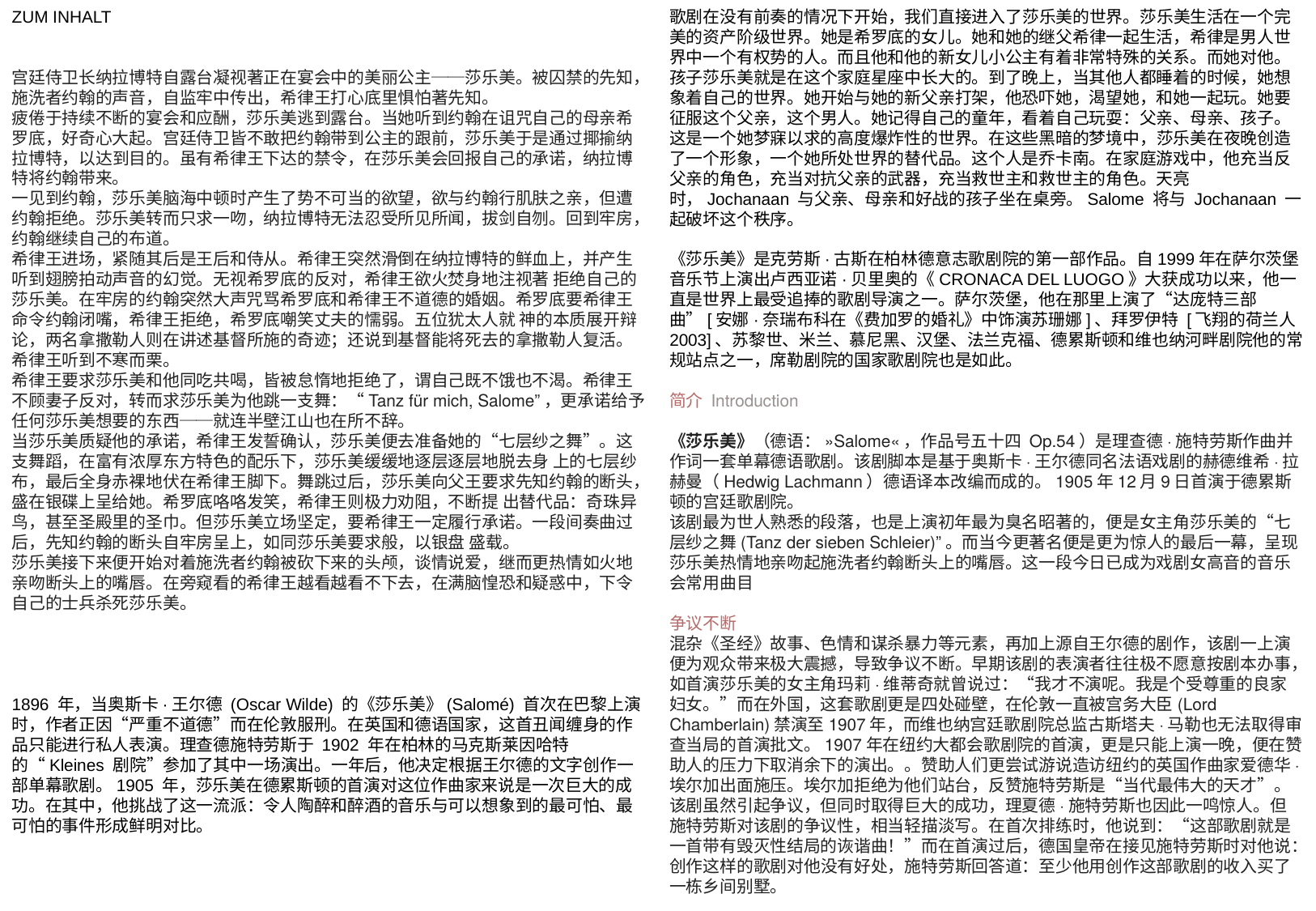

ZUM INHALT

宫廷侍卫长纳拉博特自露台凝视著正在宴会中的美丽公主──莎乐美。被囚禁的先知，施洗者约翰的声音，自监牢中传出，希律王打心底里惧怕著先知。
疲倦于持续不断的宴会和应酬，莎乐美逃到露台。当她听到约翰在诅咒自己的母亲希罗底，好奇心大起。宫廷侍卫皆不敢把约翰带到公主的跟前，莎乐美于是通过揶揄纳拉博特，以达到目的。虽有希律王下达的禁令，在莎乐美会回报自己的承诺，纳拉博特将约翰带来。
一见到约翰，莎乐美脑海中顿时产生了势不可当的欲望，欲与约翰行肌肤之亲，但遭约翰拒绝。莎乐美转而只求一吻，纳拉博特无法忍受所见所闻，拔剑自刎。回到牢房，约翰继续自己的布道。
希律王进场，紧随其后是王后和侍从。希律王突然滑倒在纳拉博特的鲜血上，并产生听到翅膀拍动声音的幻觉。无视希罗底的反对，希律王欲火焚身地注视著 拒绝自己的莎乐美。在牢房的约翰突然大声咒骂希罗底和希律王不道德的婚姻。希罗底要希律王命令约翰闭嘴，希律王拒绝，希罗底嘲笑丈夫的懦弱。五位犹太人就 神的本质展开辩论，两名拿撒勒人则在讲述基督所施的奇迹；还说到基督能将死去的拿撒勒人复活。希律王听到不寒而栗。
希律王要求莎乐美和他同吃共喝，皆被怠惰地拒绝了，谓自己既不饿也不渴。希律王不顾妻子反对，转而求莎乐美为他跳一支舞：“Tanz für mich, Salome”，更承诺给予任何莎乐美想要的东西──就连半壁江山也在所不辞。
当莎乐美质疑他的承诺，希律王发誓确认，莎乐美便去准备她的“七层纱之舞”。这支舞蹈，在富有浓厚东方特色的配乐下，莎乐美缓缓地逐层逐层地脱去身 上的七层纱布，最后全身赤裸地伏在希律王脚下。舞跳过后，莎乐美向父王要求先知约翰的断头，盛在银碟上呈给她。希罗底咯咯发笑，希律王则极力劝阻，不断提 出替代品：奇珠异鸟，甚至圣殿里的圣巾。但莎乐美立场坚定，要希律王一定履行承诺。一段间奏曲过后，先知约翰的断头自牢房呈上，如同莎乐美要求般，以银盘 盛载。
莎乐美接下来便开始对着施洗者约翰被砍下来的头颅，谈情说爱，继而更热情如火地亲吻断头上的嘴唇。在旁窥看的希律王越看越看不下去，在满脑惶恐和疑惑中，下令自己的士兵杀死莎乐美。

1896 年，当奥斯卡·王尔德 (Oscar Wilde) 的《莎乐美》(Salomé) 首次在巴黎上演时，作者正因“严重不道德”而在伦敦服刑。在英国和德语国家，这首丑闻缠身的作品只能进行私人表演。理查德施特劳斯于 1902 年在柏林的马克斯莱因哈特的“Kleines 剧院”参加了其中一场演出。一年后，他决定根据王尔德的文字创作一部单幕歌剧。1905 年，莎乐美在德累斯顿的首演对这位作曲家来说是一次巨大的成功。在其中，他挑战了这一流派：令人陶醉和醉酒的音乐与可以想象到的最可怕、最可怕的事件形成鲜明对比。
歌剧在没有前奏的情况下开始，我们直接进入了莎乐美的世界。莎乐美生活在一个完美的资产阶级世界。她是希罗底的女儿。她和她的继父希律一起生活，希律是男人世界中一个有权势的人。而且他和他的新女儿小公主有着非常特殊的关系。而她对他。孩子莎乐美就是在这个家庭星座中长大的。到了晚上，当其他人都睡着的时候，她想象着自己的世界。她开始与她的新父亲打架，他恐吓她，渴望她，和她一起玩。她要征服这个父亲，这个男人。她记得自己的童年，看着自己玩耍：父亲、母亲、孩子。这是一个她梦寐以求的高度爆炸性的世界。在这些黑暗的梦境中，莎乐美在夜晚创造了一个形象，一个她所处世界的替代品。这个人是乔卡南。在家庭游戏中，他充当反父亲的角色，充当对抗父亲的武器，充当救世主和救世主的角色。天亮时，Jochanaan 与父亲、母亲和好战的孩子坐在桌旁。Salome 将与 Jochanaan 一起破坏这个秩序。
《莎乐美》是克劳斯·古斯在柏林德意志歌剧院的第一部作品。自1999年在萨尔茨堡音乐节上演出卢西亚诺·贝里奥的《CRONACA DEL LUOGO》大获成功以来，他一直是世界上最受追捧的歌剧导演之一。萨尔茨堡，他在那里上演了“达庞特三部曲”[安娜·奈瑞布科在《费加罗的婚礼》中饰演苏珊娜]、拜罗伊特 [飞翔的荷兰人 2003]、苏黎世、米兰、慕尼黑、汉堡、法兰克福、德累斯顿和维也纳河畔剧院他的常规站点之一，席勒剧院的国家歌剧院也是如此。

简介 Introduction

《莎乐美》（德语：»Salome«，作品号五十四 Op.54）是理查德·施特劳斯作曲并作词一套单幕德语歌剧。该剧脚本是基于奥斯卡·王尔德同名法语戏剧的赫德维希·拉赫曼（Hedwig Lachmann）德语译本改编而成的。1905年12月9日首演于德累斯顿的宫廷歌剧院。
该剧最为世人熟悉的段落，也是上演初年最为臭名昭著的，便是女主角莎乐美的“七层纱之舞(Tanz der sieben Schleier)”。而当今更著名便是更为惊人的最后一幕，呈现莎乐美热情地亲吻起施洗者约翰断头上的嘴唇。这一段今日已成为戏剧女高音的音乐会常用曲目

争议不断
混杂《圣经》故事、色情和谋杀暴力等元素，再加上源自王尔德的剧作，该剧一上演便为观众带来极大震撼，导致争议不断。早期该剧的表演者往往极不愿意按剧本办事，如首演莎乐美的女主角玛莉·维蒂奇就曾说过：“我才不演呢。我是个受尊重的良家妇女。”而在外国，这套歌剧更是四处碰壁，在伦敦一直被宫务大臣(Lord Chamberlain)禁演至1907年，而维也纳宫廷歌剧院总监古斯塔夫·马勒也无法取得审查当局的首演批文。1907年在纽约大都会歌剧院的首演，更是只能上演一晚，便在赞助人的压力下取消余下的演出。。赞助人们更尝试游说造访纽约的英国作曲家爱德华·埃尔加出面施压。埃尔加拒绝为他们站台，反赞施特劳斯是“当代最伟大的天才”。
该剧虽然引起争议，但同时取得巨大的成功，理夏德·施特劳斯也因此一鸣惊人。但施特劳斯对该剧的争议性，相当轻描淡写。在首次排练时，他说到：“这部歌剧就是一首带有毁灭性结局的诙谐曲！”而在首演过后，德国皇帝在接见施特劳斯时对他说：创作这样的歌剧对他没有好处，施特劳斯回答道：至少他用创作这部歌剧的收入买了一栋乡间别墅。